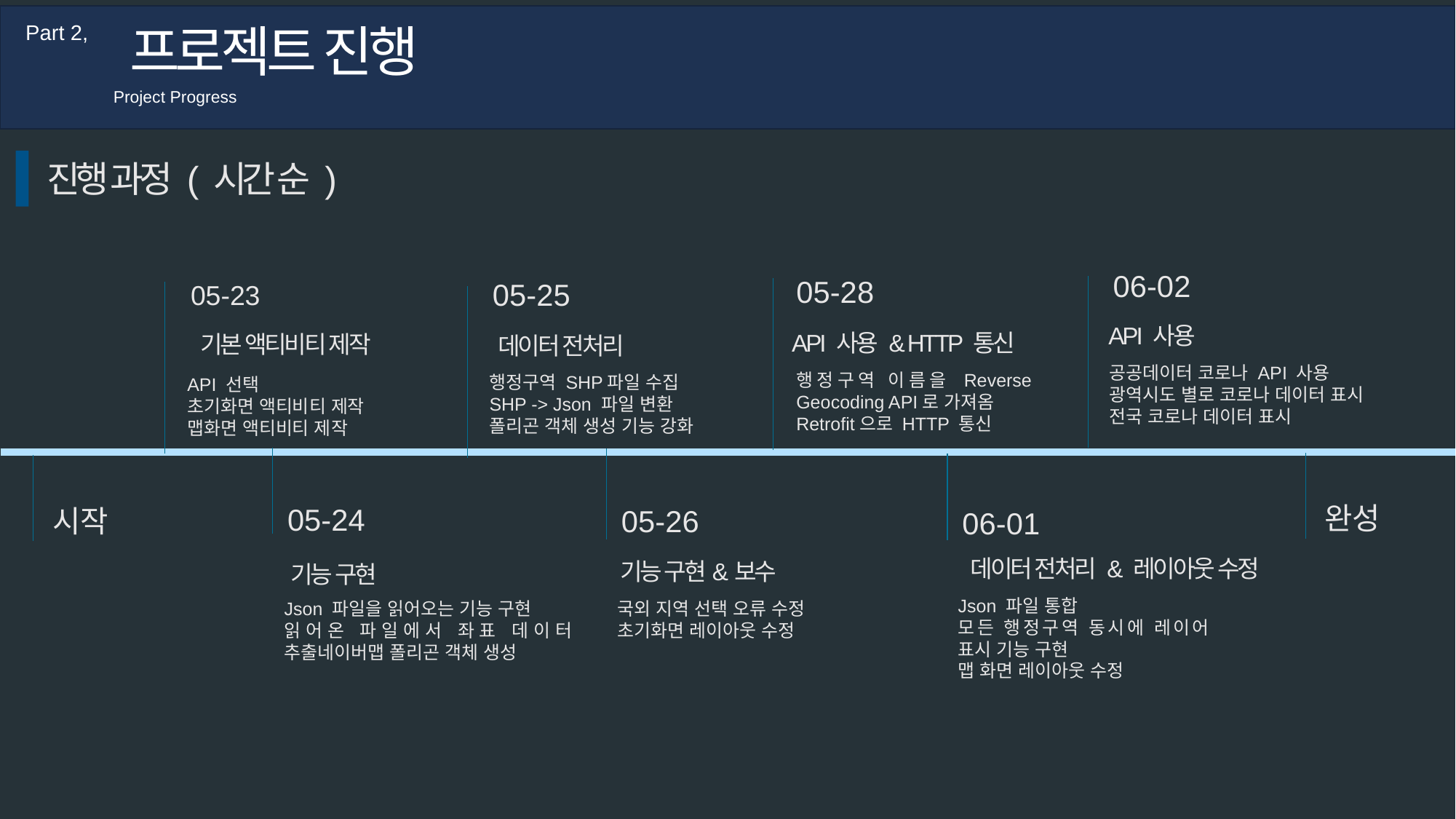

프로젝트 진행
Part 2,
Project Progress

진행 과정 ( 시간 순 )
06-02
05-28
05-25
05-23
API 사용
API 사용 & HTTP 통신
기본 액티비티 제작
데이터 전처리
공공데이터 코로나 API 사용
광역시도 별로 코로나 데이터 표시
전국 코로나 데이터 표시
행정구역 이름을 Reverse Geocoding API로 가져옴
Retrofit으로 HTTP 통신
행정구역 SHP파일 수집
SHP -> Json 파일 변환
폴리곤 객체 생성 기능 강화
API 선택
초기화면 액티비티 제작
맵화면 액티비티 제작
완성
05-24
시작
05-26
06-01
데이터 전처리 & 레이아웃 수정
기능 구현&보수
기능 구현
Json 파일 통합
모든 행정구역 동시에 레이어 표시 기능 구현
맵 화면 레이아웃 수정
Json 파일을 읽어오는 기능 구현
읽어온 파일에서 좌표 데이터 추출네이버맵 폴리곤 객체 생성
국외 지역 선택 오류 수정
초기화면 레이아웃 수정